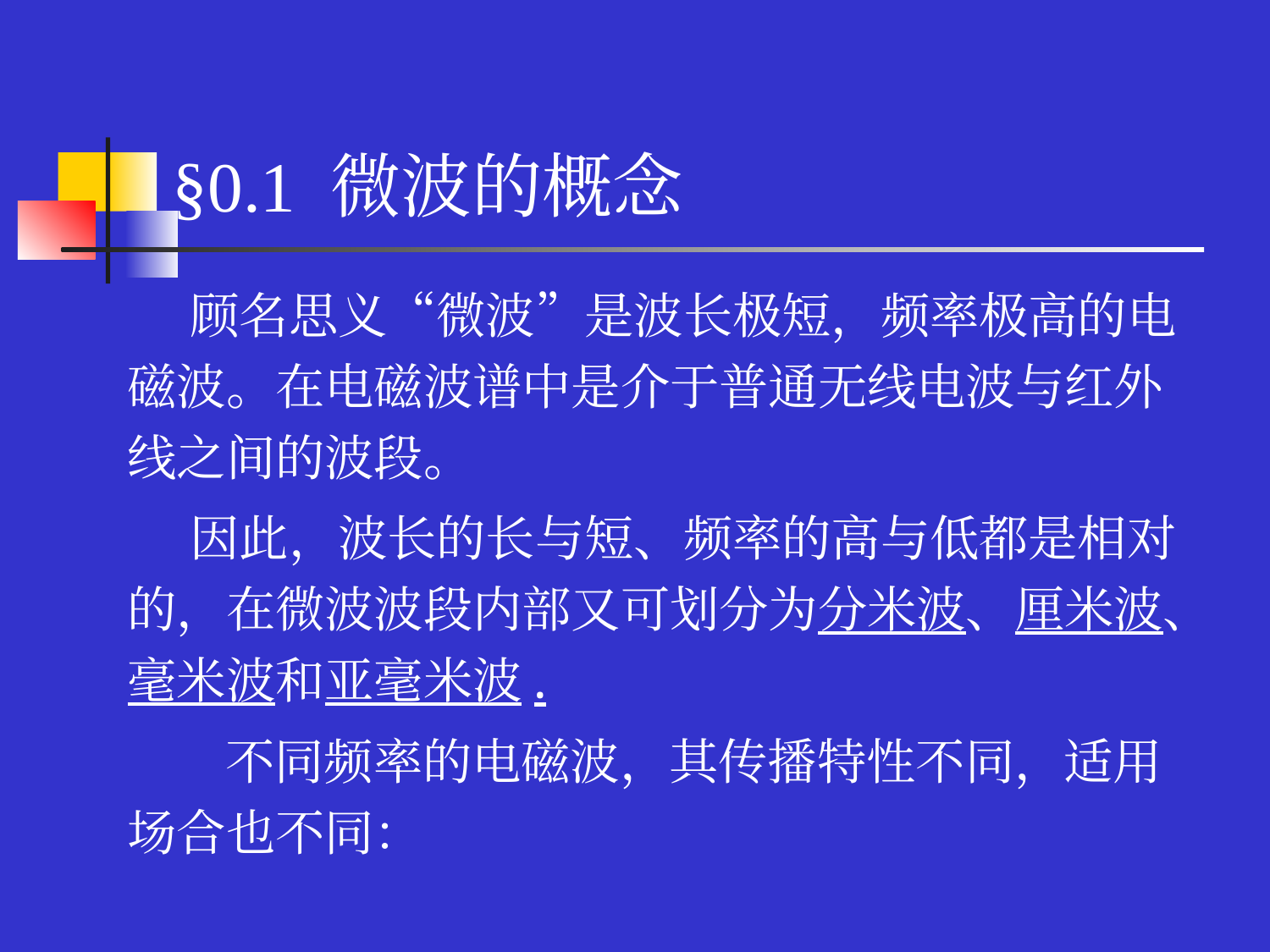

# §0.1 微波的概念
    顾名思义“微波”是波长极短，频率极高的电磁波。在电磁波谱中是介于普通无线电波与红外线之间的波段。
    因此，波长的长与短、频率的高与低都是相对的，在微波波段内部又可划分为分米波、厘米波、毫米波和亚毫米波.
       不同频率的电磁波，其传播特性不同，适用场合也不同：